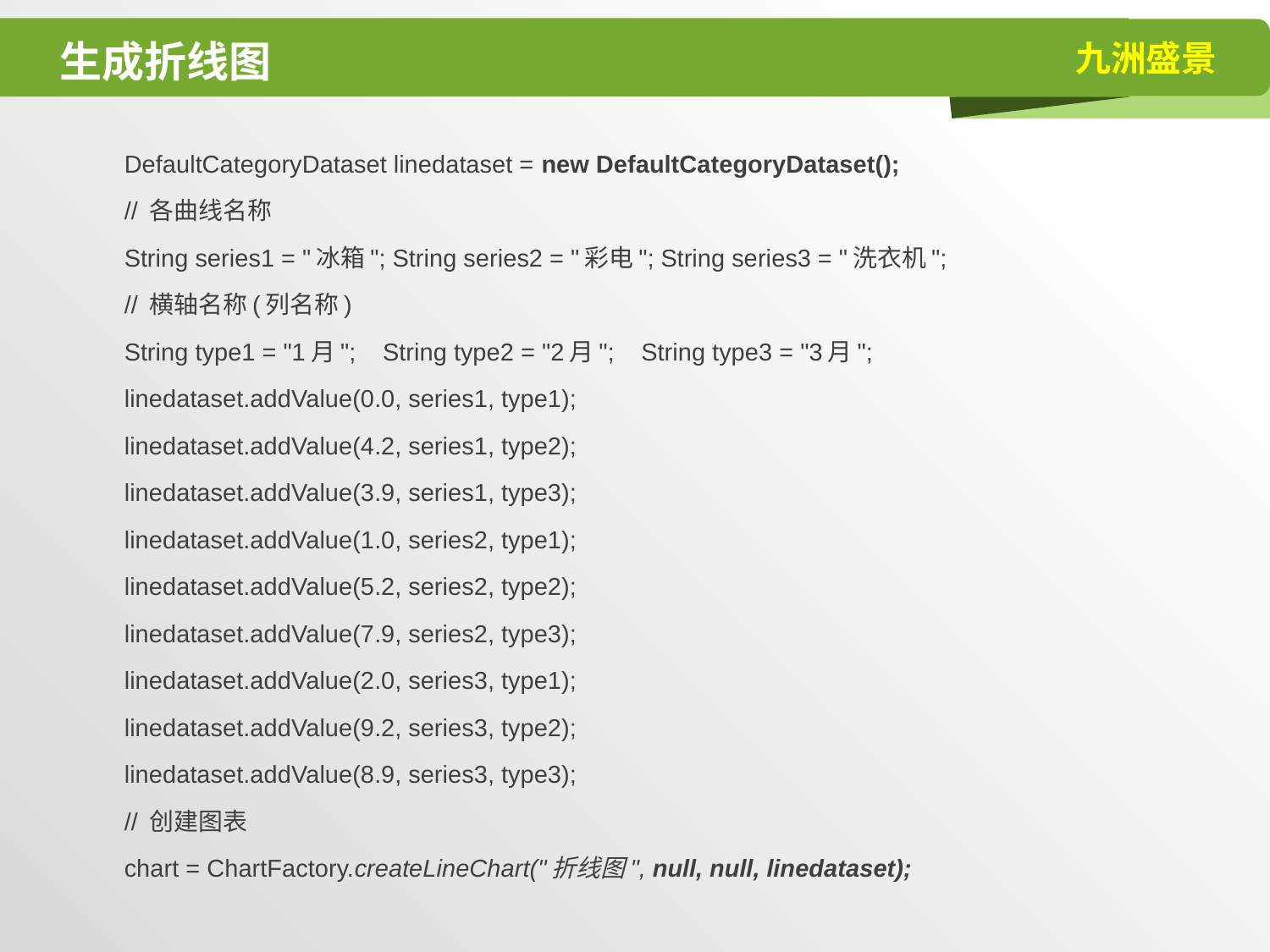

# 生成折线图
DefaultCategoryDataset linedataset = new DefaultCategoryDataset();
// 各曲线名称
String series1 = "冰箱"; String series2 = "彩电"; String series3 = "洗衣机";
// 横轴名称(列名称)
String type1 = "1月";    String type2 = "2月";    String type3 = "3月";
linedataset.addValue(0.0, series1, type1);
linedataset.addValue(4.2, series1, type2);
linedataset.addValue(3.9, series1, type3);
linedataset.addValue(1.0, series2, type1);
linedataset.addValue(5.2, series2, type2);
linedataset.addValue(7.9, series2, type3);
linedataset.addValue(2.0, series3, type1);
linedataset.addValue(9.2, series3, type2);
linedataset.addValue(8.9, series3, type3);
// 创建图表
chart = ChartFactory.createLineChart("折线图", null, null, linedataset);